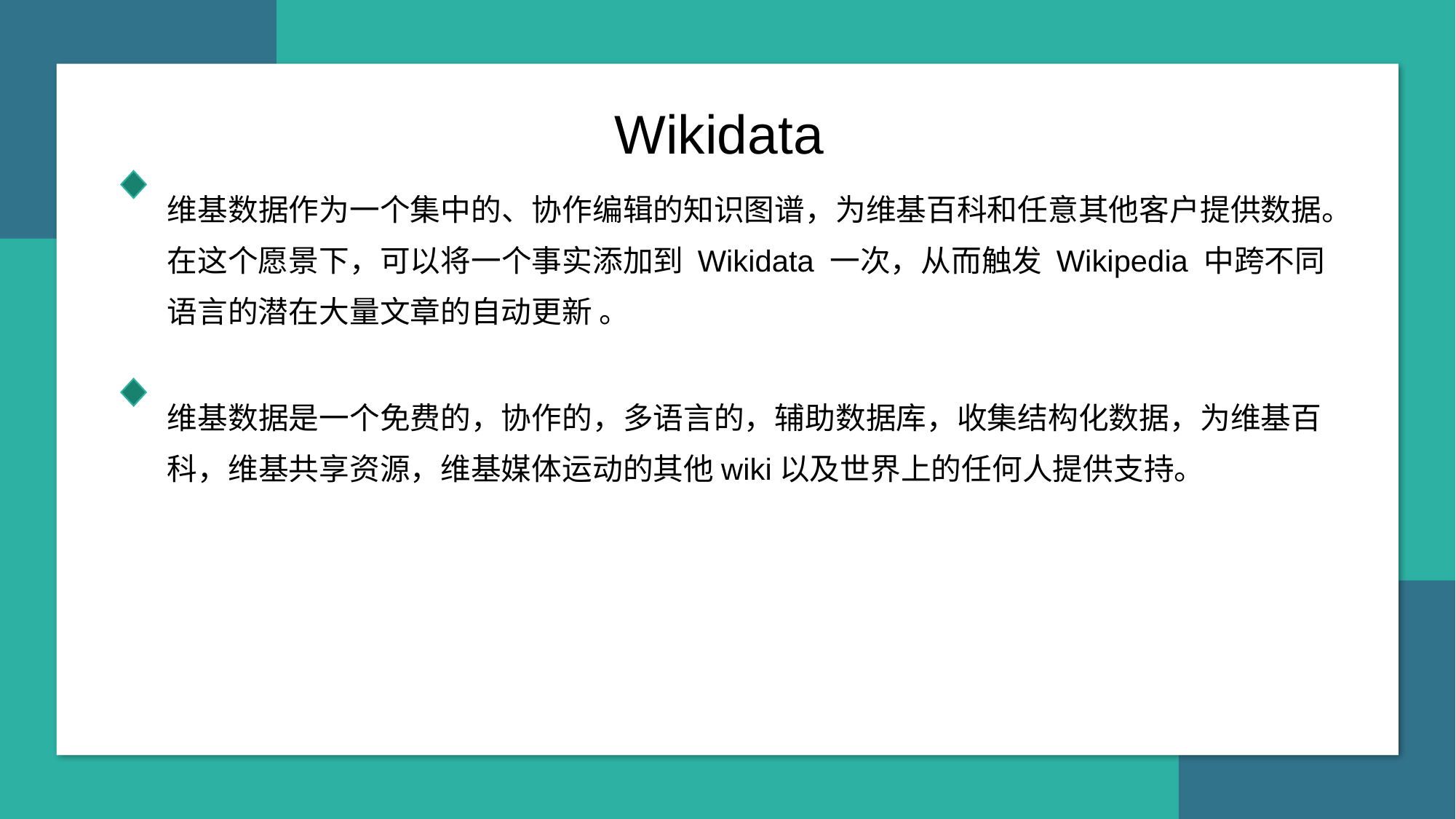

Wikidata

维基数据作为一个集中的、协作编辑的知识图谱，为维基百科和任意其他客户提供数据。在这个愿景下，可以将一个事实添加到 Wikidata 一次，从而触发 Wikipedia 中跨不同语言的潜在大量文章的自动更新 。

维基数据是一个免费的，协作的，多语言的，辅助数据库，收集结构化数据，为维基百科，维基共享资源，维基媒体运动的其他wiki以及世界上的任何人提供支持。